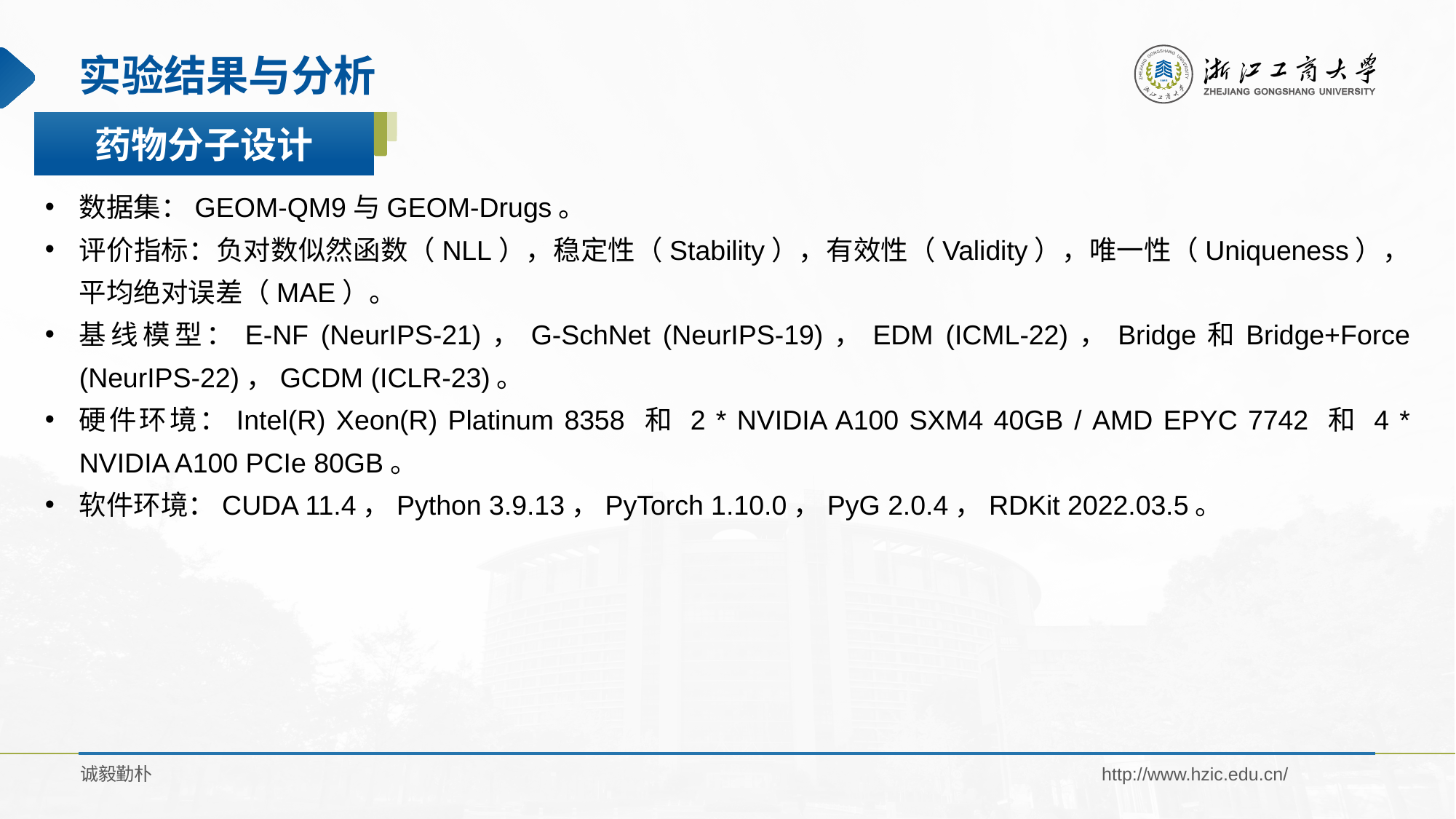

# 实验结果与分析
药物分子设计

数据集：GEOM-QM9与GEOM-Drugs。
评价指标：负对数似然函数（NLL），稳定性（Stability），有效性（Validity），唯一性（Uniqueness），平均绝对误差（MAE）。
基线模型：E-NF (NeurIPS-21)，G-SchNet (NeurIPS-19)，EDM (ICML-22)，Bridge和Bridge+Force (NeurIPS-22)，GCDM (ICLR-23)。
硬件环境：Intel(R) Xeon(R) Platinum 8358 和 2 * NVIDIA A100 SXM4 40GB / AMD EPYC 7742 和 4 * NVIDIA A100 PCIe 80GB。
软件环境：CUDA 11.4，Python 3.9.13，PyTorch 1.10.0，PyG 2.0.4，RDKit 2022.03.5。